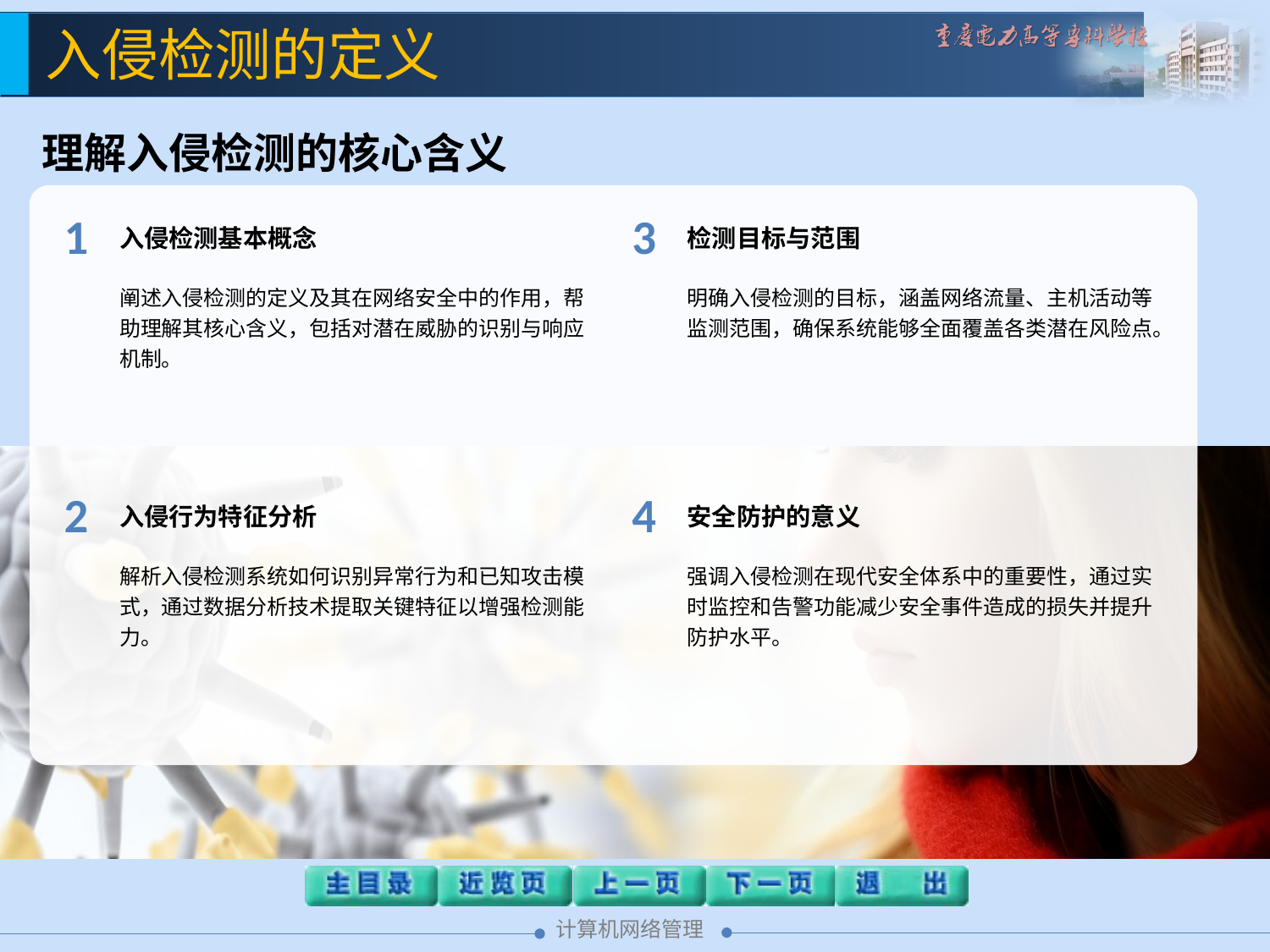

入侵检测的定义
理解入侵检测的核心含义

1
入侵检测基本概念
阐述入侵检测的定义及其在网络安全中的作用，帮助理解其核心含义，包括对潜在威胁的识别与响应机制。
3
检测目标与范围
明确入侵检测的目标，涵盖网络流量、主机活动等监测范围，确保系统能够全面覆盖各类潜在风险点。

2
入侵行为特征分析
解析入侵检测系统如何识别异常行为和已知攻击模式，通过数据分析技术提取关键特征以增强检测能力。
4
安全防护的意义
强调入侵检测在现代安全体系中的重要性，通过实时监控和告警功能减少安全事件造成的损失并提升防护水平。